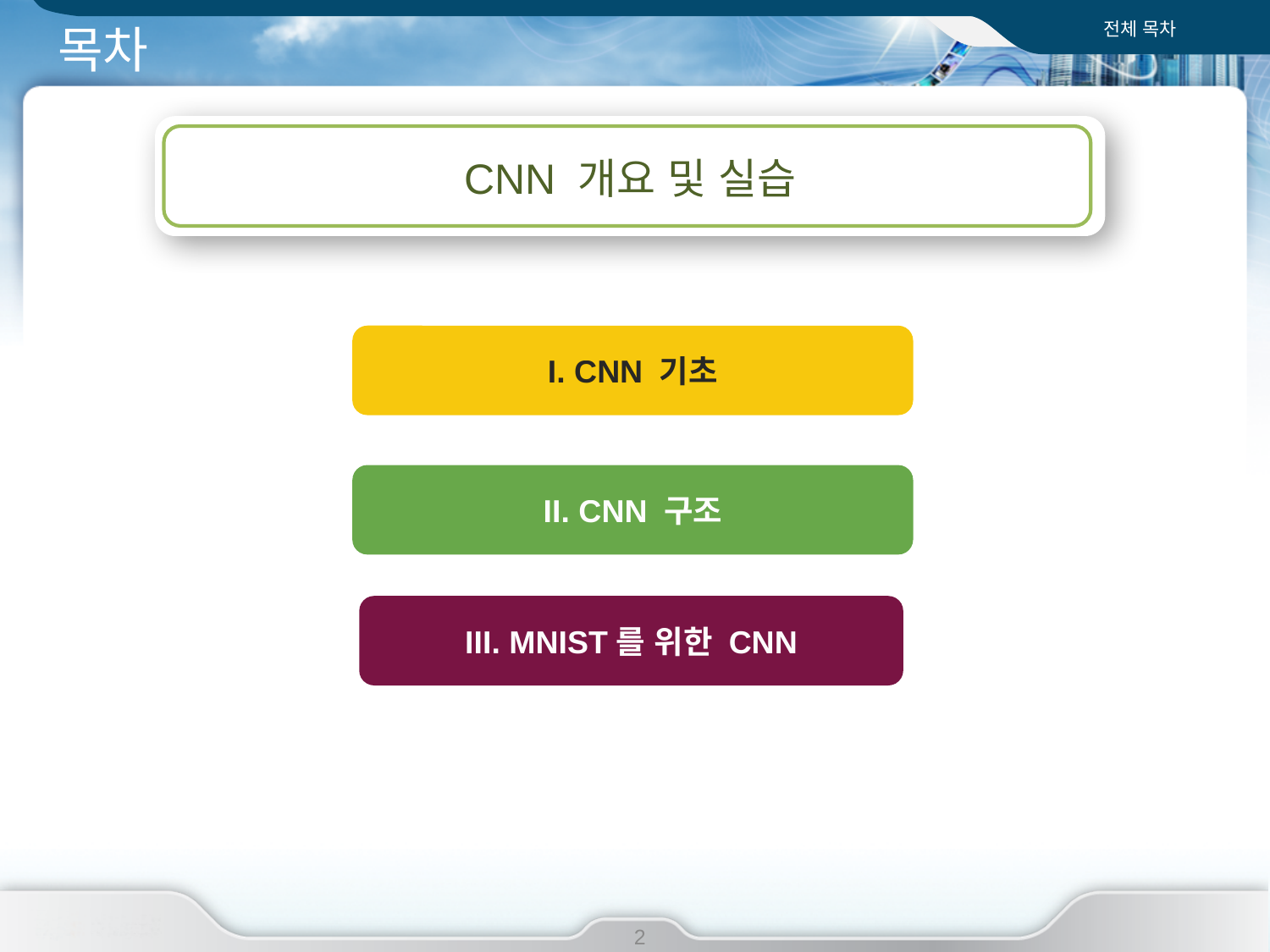

전체 목차
# 목차

CNN 개요 및 실습
I. CNN 기초
II. CNN 구조
III. MNIST를 위한 CNN
2